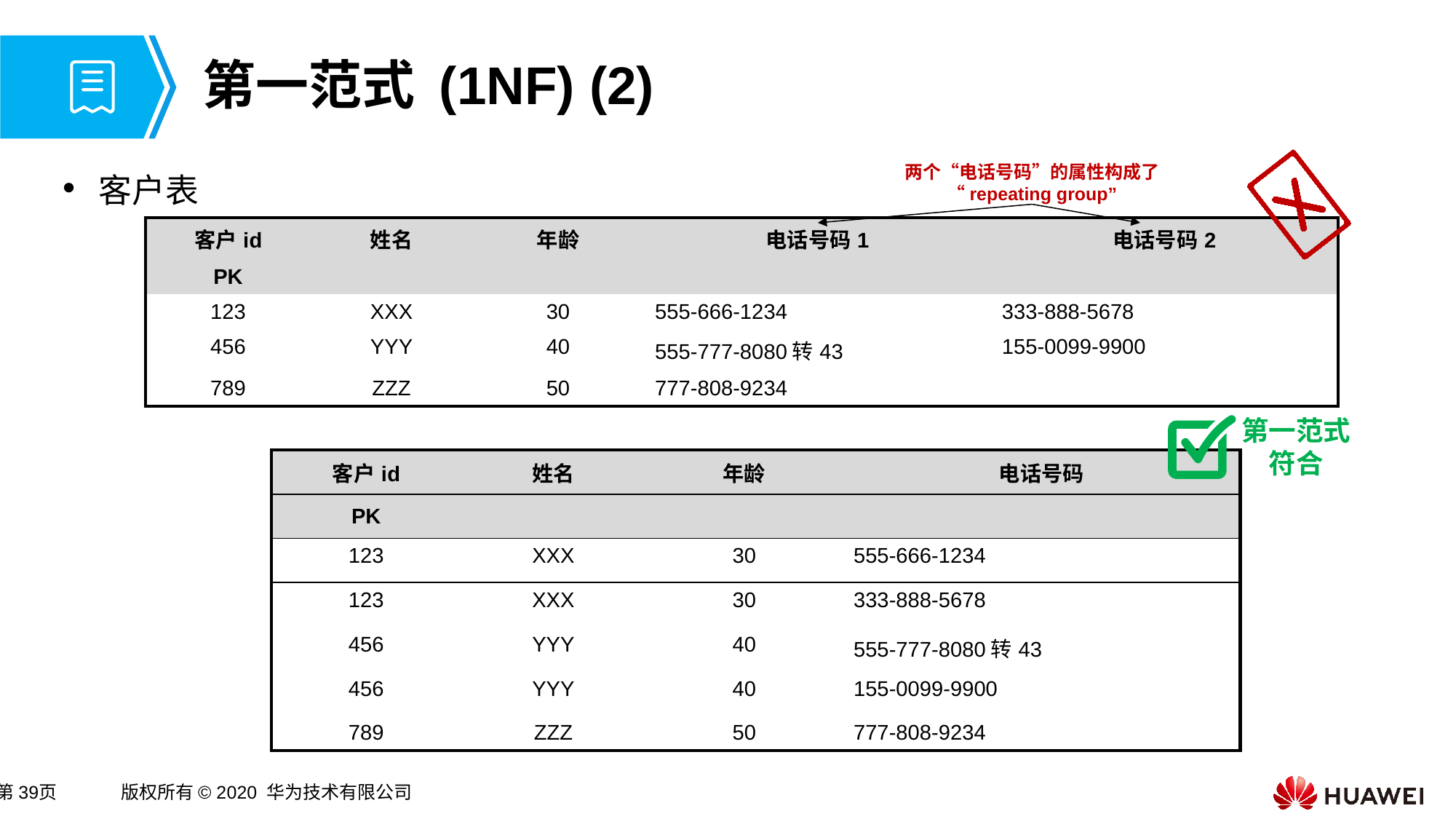

# 第一范式 (1NF) (2)
客户表

两个“电话号码”的属性构成了“repeating group”
| 客户id | 姓名 | 年龄 | 电话号码1 | 电话号码2 |
| --- | --- | --- | --- | --- |
| PK |  |  |  |  |
| 123 | XXX | 30 | 555-666-1234 | 333-888-5678 |
| 456 | YYY | 40 | 555-777-8080转43 | 155-0099-9900 |
| 789 | ZZZ | 50 | 777-808-9234 |  |
第一范式符合

| 客户id | 姓名 | 年龄 | 电话号码 |
| --- | --- | --- | --- |
| PK |  |  |  |
| 123 | XXX | 30 | 555-666-1234 |
| 123 | XXX | 30 | 333-888-5678 |
| 456 | YYY | 40 | 555-777-8080转43 |
| 456 | YYY | 40 | 155-0099-9900 |
| 789 | ZZZ | 50 | 777-808-9234 |